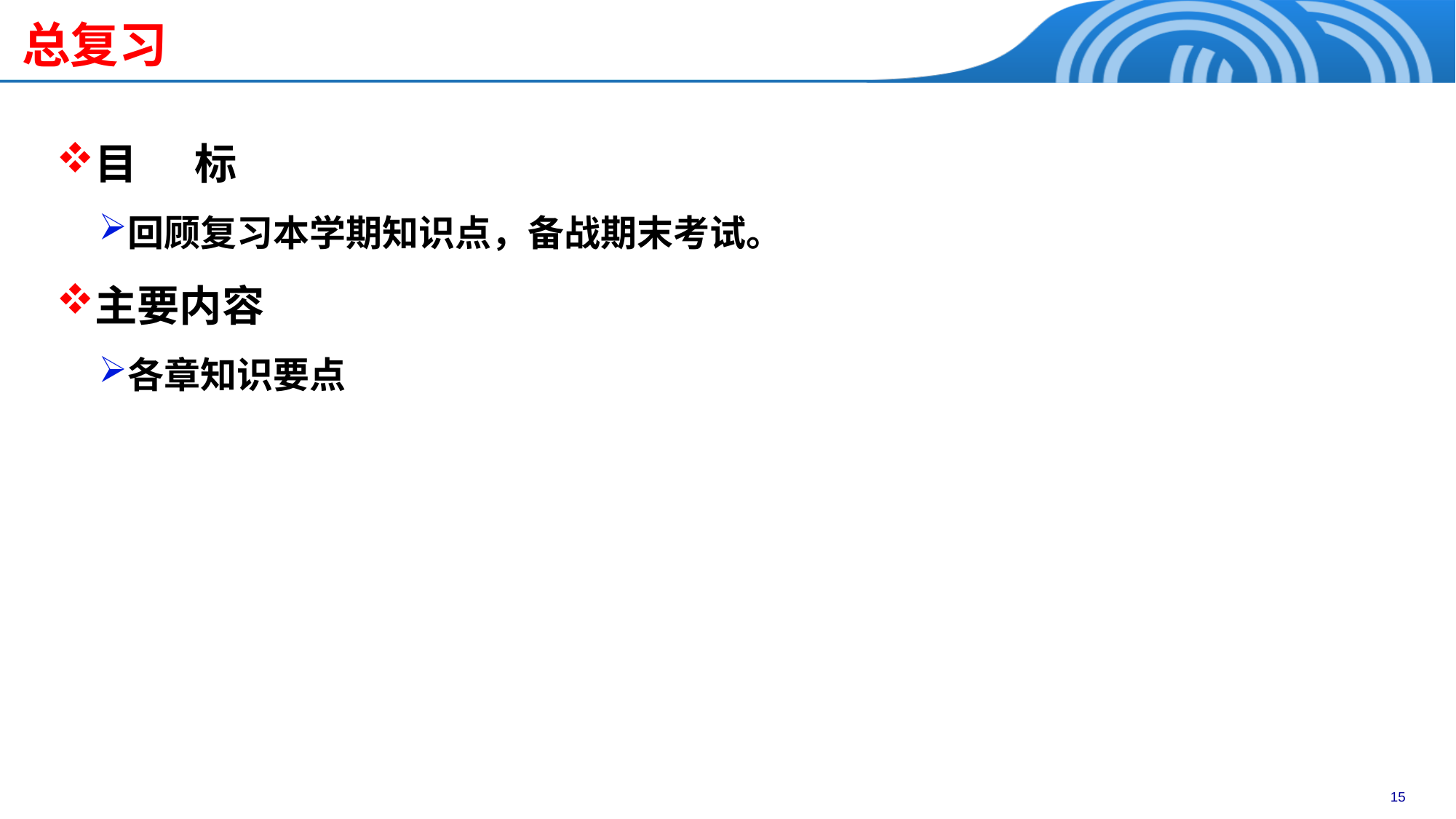

# 总复习
目      标
回顾复习本学期知识点，备战期末考试。
主要内容
各章知识要点